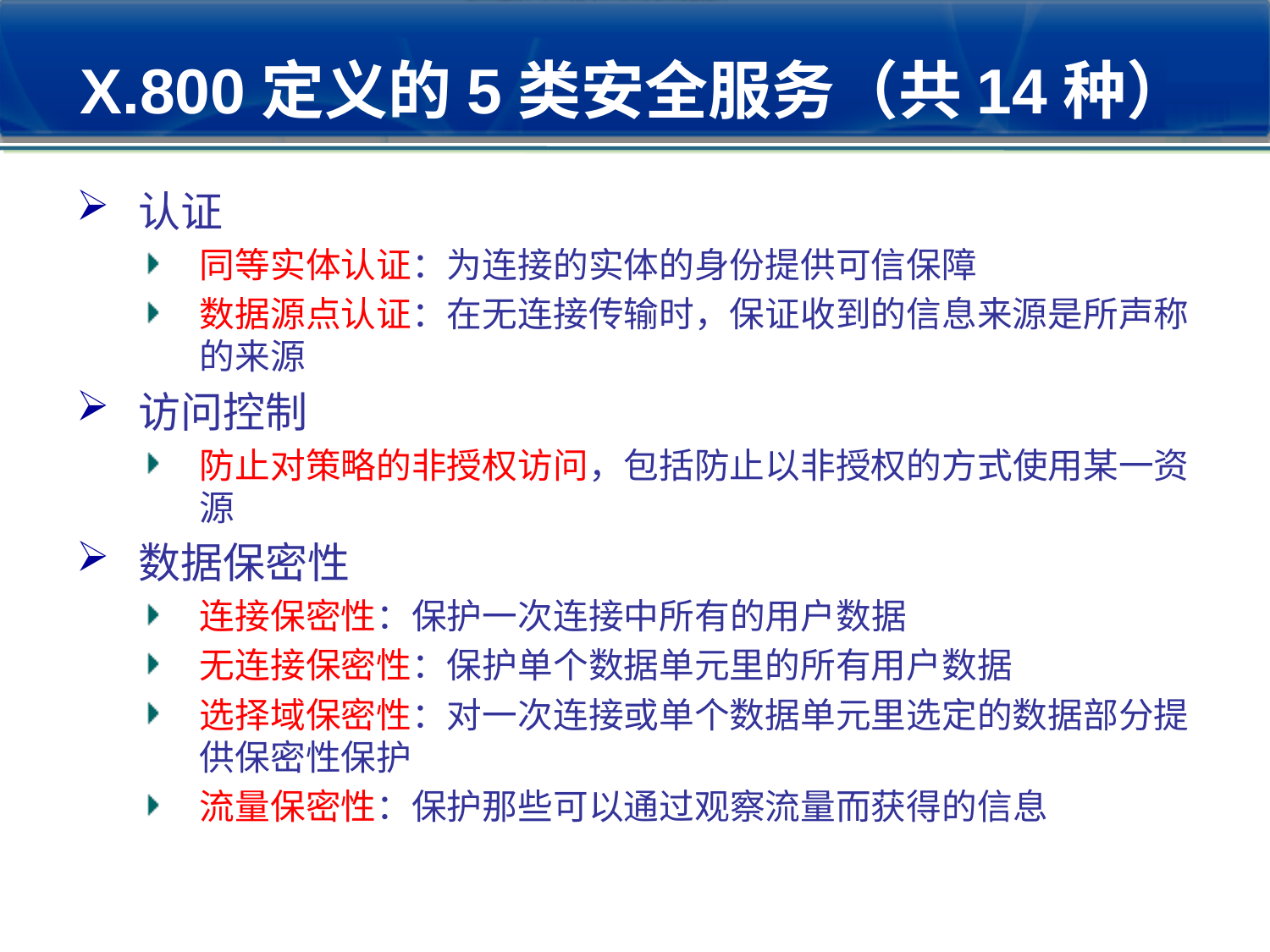

# X.800定义的5类安全服务（共14种）
认证
同等实体认证：为连接的实体的身份提供可信保障
数据源点认证：在无连接传输时，保证收到的信息来源是所声称的来源
访问控制
防止对策略的非授权访问，包括防止以非授权的方式使用某一资源
数据保密性
连接保密性：保护一次连接中所有的用户数据
无连接保密性：保护单个数据单元里的所有用户数据
选择域保密性：对一次连接或单个数据单元里选定的数据部分提供保密性保护
流量保密性：保护那些可以通过观察流量而获得的信息